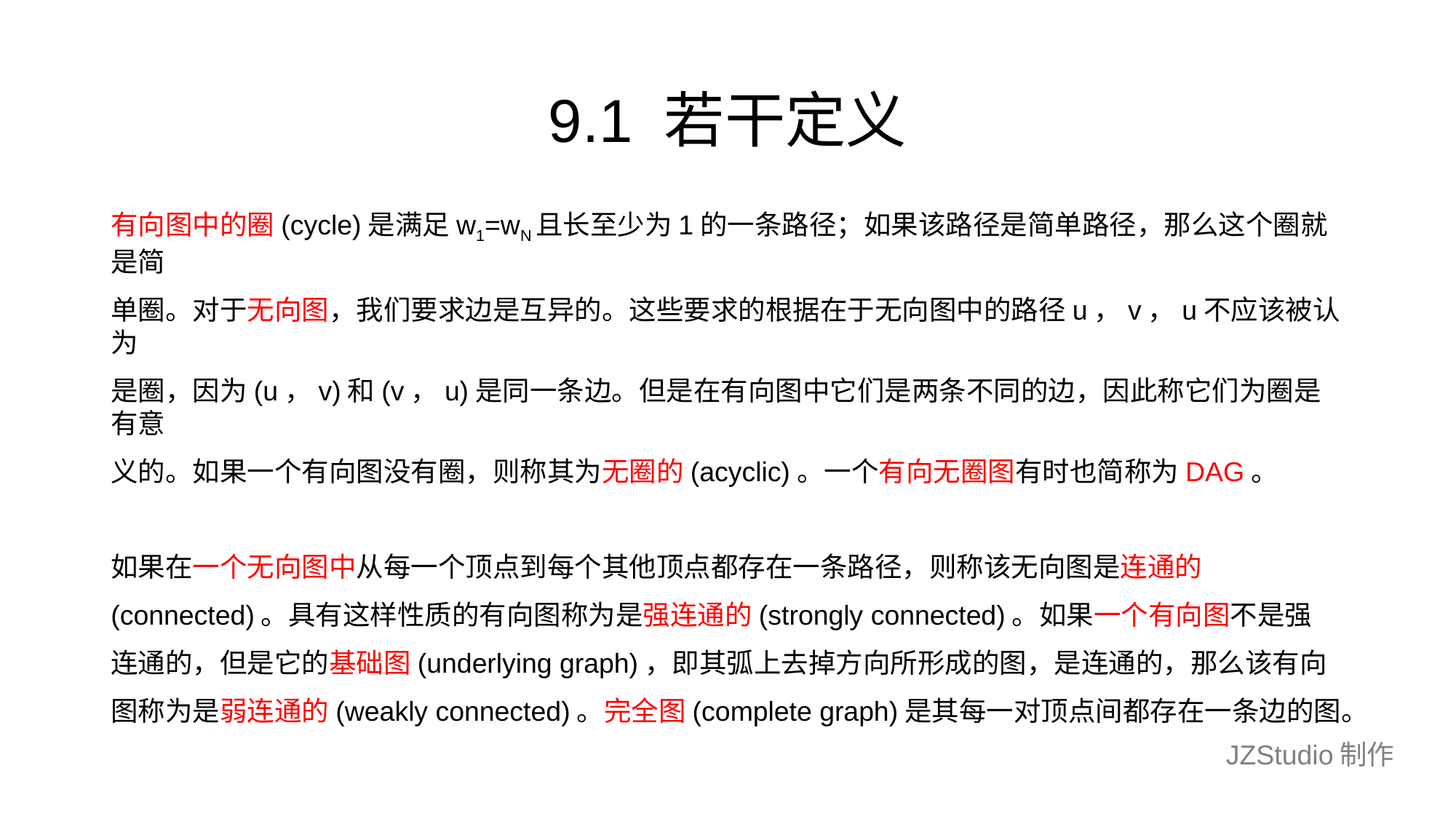

# 9.1 若干定义
有向图中的圈(cycle)是满足w1=wN且长至少为1的一条路径；如果该路径是简单路径，那么这个圈就是简
单圈。对于无向图，我们要求边是互异的。这些要求的根据在于无向图中的路径u，v，u不应该被认为
是圈，因为(u，v)和(v，u)是同一条边。但是在有向图中它们是两条不同的边，因此称它们为圈是有意
义的。如果一个有向图没有圈，则称其为无圈的(acyclic)。一个有向无圈图有时也简称为DAG。

如果在一个无向图中从每一个顶点到每个其他顶点都存在一条路径，则称该无向图是连通的
(connected)。具有这样性质的有向图称为是强连通的(strongly connected)。如果一个有向图不是强
连通的，但是它的基础图(underlying graph)，即其弧上去掉方向所形成的图，是连通的，那么该有向
图称为是弱连通的(weakly connected)。完全图(complete graph)是其每一对顶点间都存在一条边的图。